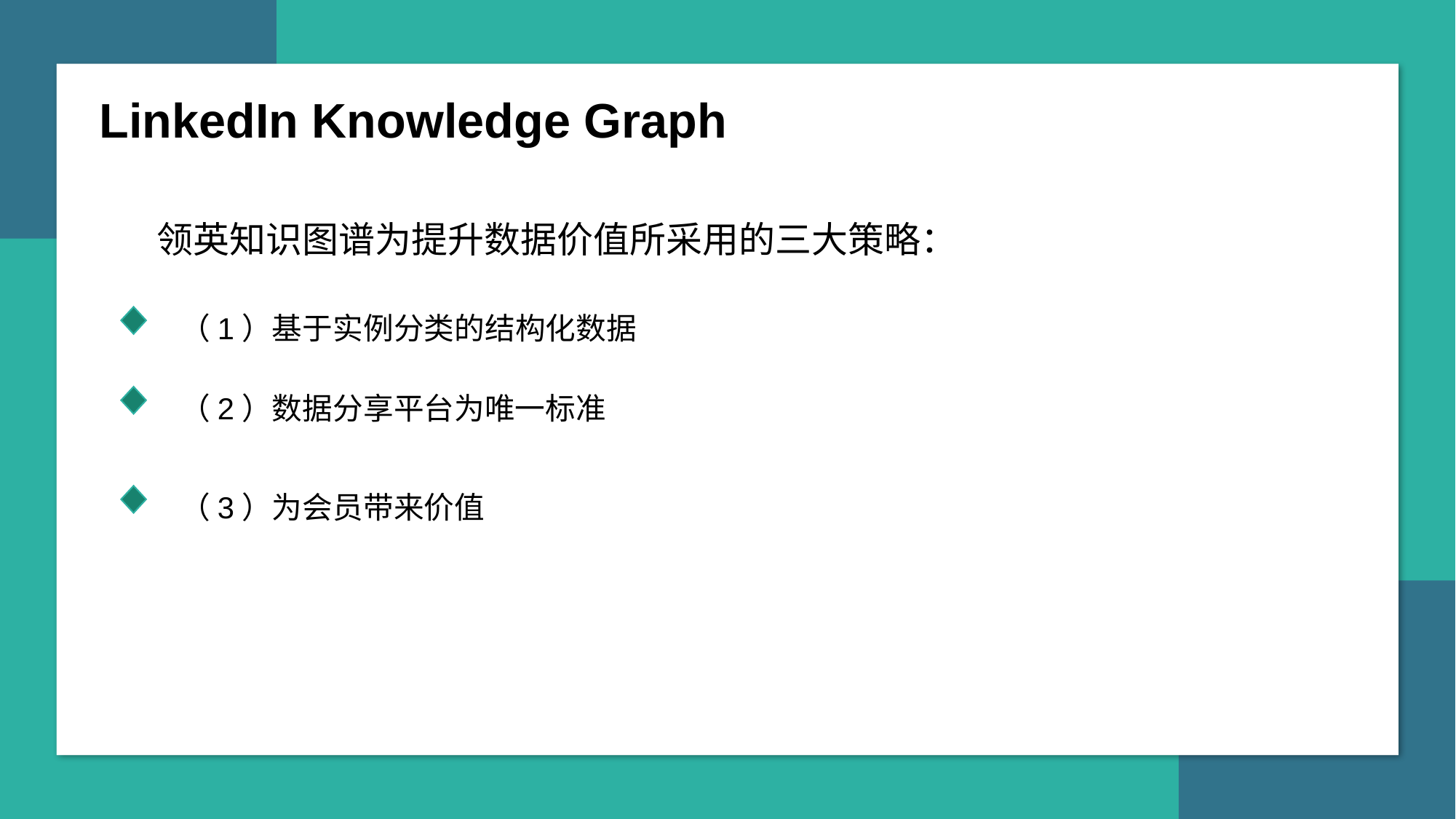

领英知识图谱为提升数据价值所采用的三大策略
LinkedIn Knowledge Graph
领英知识图谱为提升数据价值所采用的三大策略：
（1）基于实例分类的结构化数据

（2）数据分享平台为唯一标准

（3）为会员带来价值